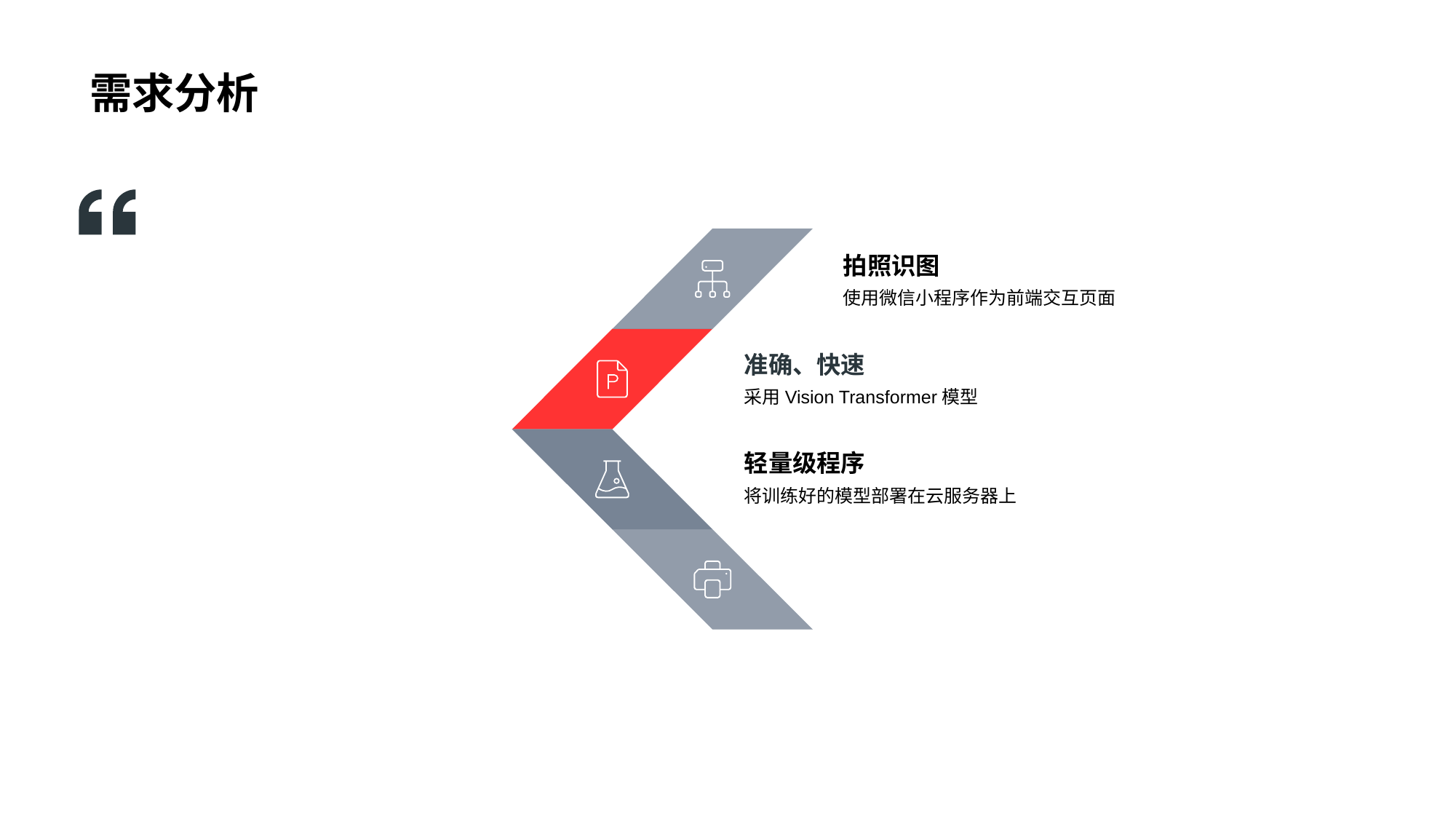

# 需求分析

拍照识图
使用微信小程序作为前端交互页面
准确、快速
采用Vision Transformer模型
轻量级程序
将训练好的模型部署在云服务器上